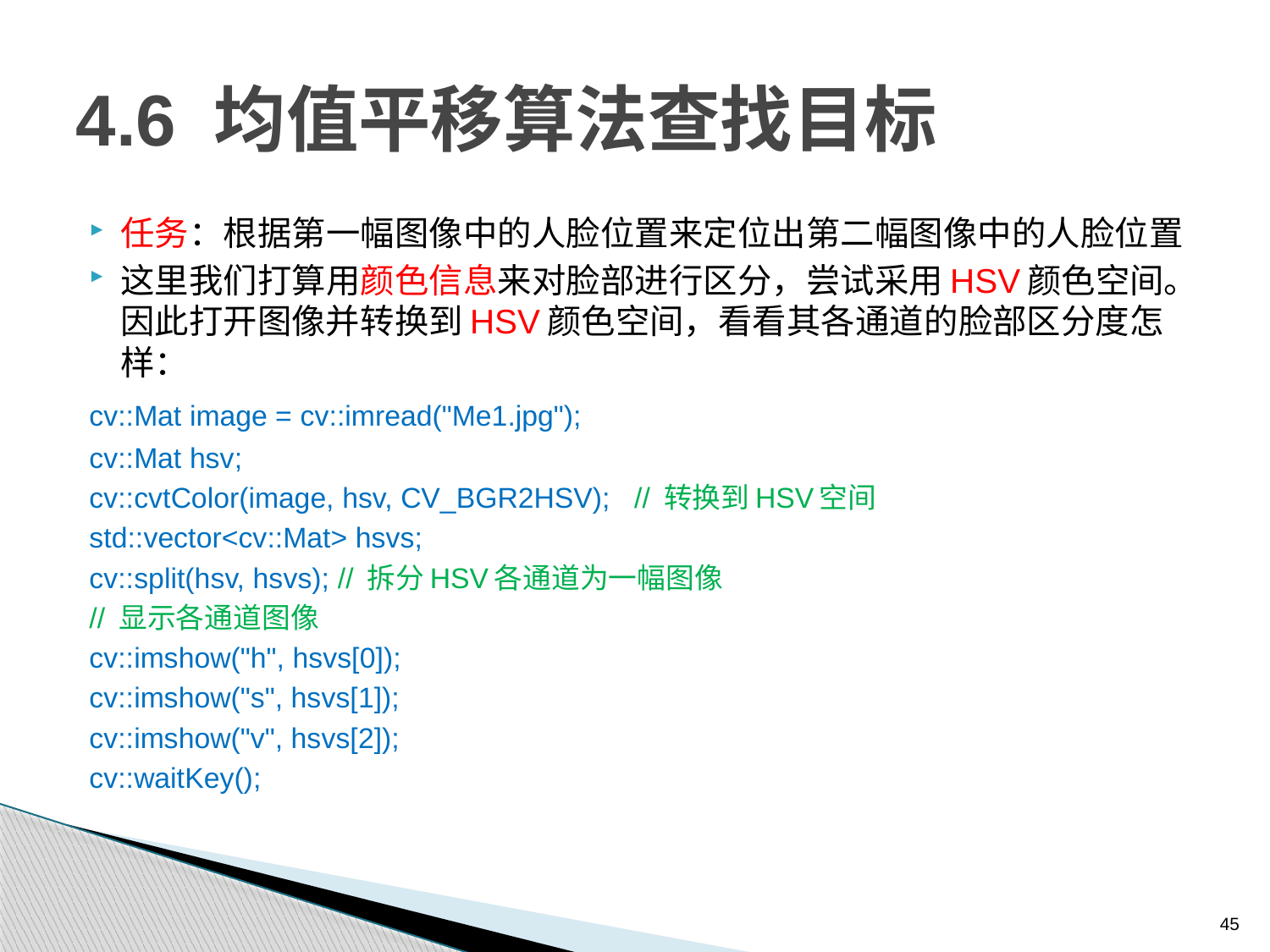

# 4.6 均值平移算法查找目标
任务：根据第一幅图像中的人脸位置来定位出第二幅图像中的人脸位置
这里我们打算用颜色信息来对脸部进行区分，尝试采用HSV颜色空间。因此打开图像并转换到HSV颜色空间，看看其各通道的脸部区分度怎样：
	cv::Mat image = cv::imread("Me1.jpg");
	cv::Mat hsv;
	cv::cvtColor(image, hsv, CV_BGR2HSV);   // 转换到HSV空间
	std::vector<cv::Mat> hsvs;
	cv::split(hsv, hsvs); // 拆分HSV各通道为一幅图像
	// 显示各通道图像
	cv::imshow("h", hsvs[0]);
	cv::imshow("s", hsvs[1]);
	cv::imshow("v", hsvs[2]);
	cv::waitKey();
45